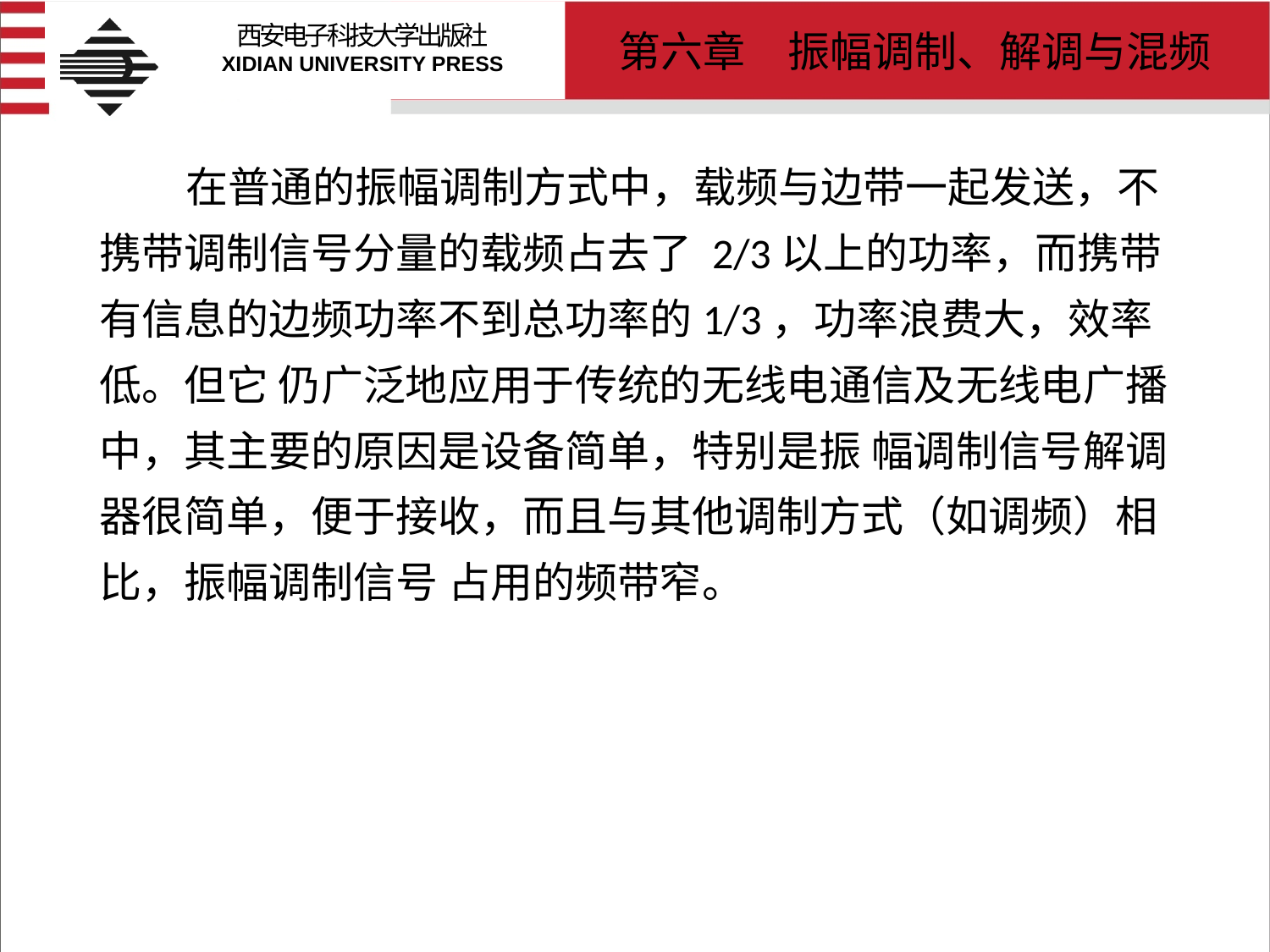

# 在普通的振幅调制方式中，载频与边带一起发送，不携带调制信号分量的载频占去了 2/3以上的功率，而携带有信息的边频功率不到总功率的1/3，功率浪费大，效率低。但它 仍广泛地应用于传统的无线电通信及无线电广播中，其主要的原因是设备简单，特别是振 幅调制信号解调器很简单，便于接收，而且与其他调制方式（如调频）相比，振幅调制信号 占用的频带窄。